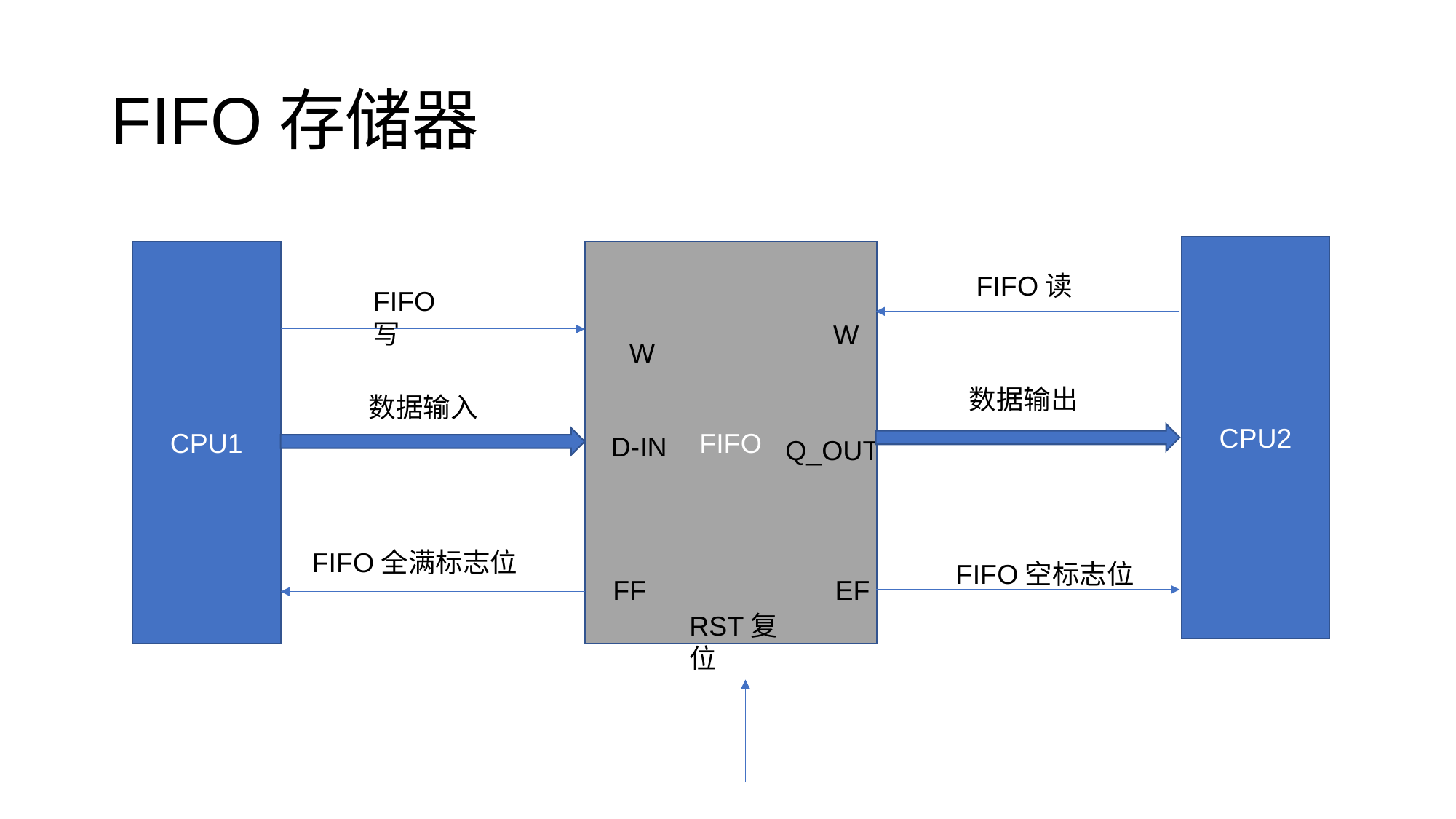

# FIFO存储器
CPU2
CPU1
FIFO
FIFO读
FIFO写
W
W
数据输出
数据输入

D-IN

Q_OUT
FIFO全满标志位
FIFO空标志位
FF
EF
RST复位